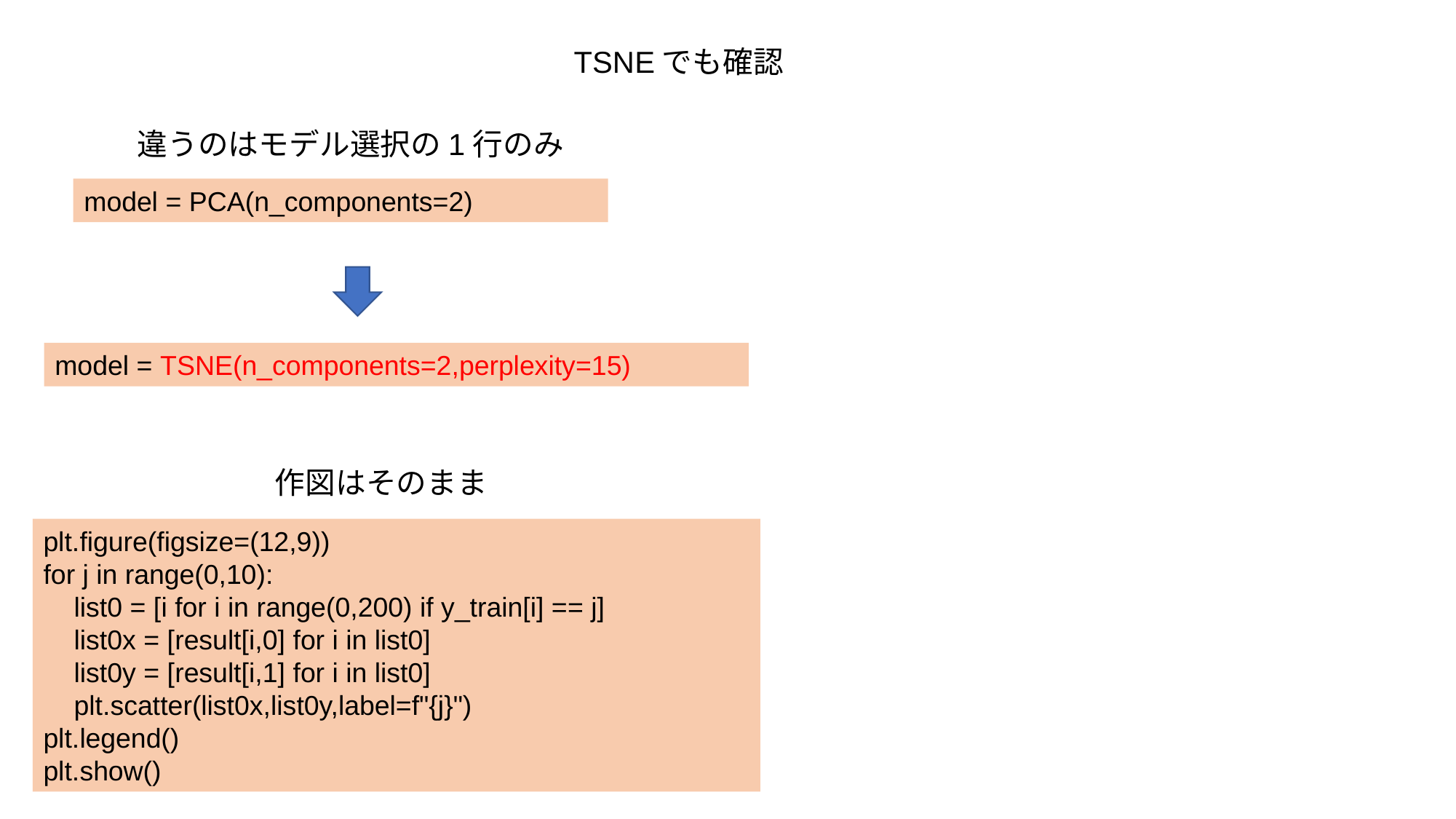

TSNEでも確認
違うのはモデル選択の1行のみ
model = PCA(n_components=2)

model = TSNE(n_components=2,perplexity=15)
作図はそのまま
plt.figure(figsize=(12,9))
for j in range(0,10):
    list0 = [i for i in range(0,200) if y_train[i] == j]
    list0x = [result[i,0] for i in list0]
    list0y = [result[i,1] for i in list0]
    plt.scatter(list0x,list0y,label=f"{j}")
plt.legend()
plt.show()